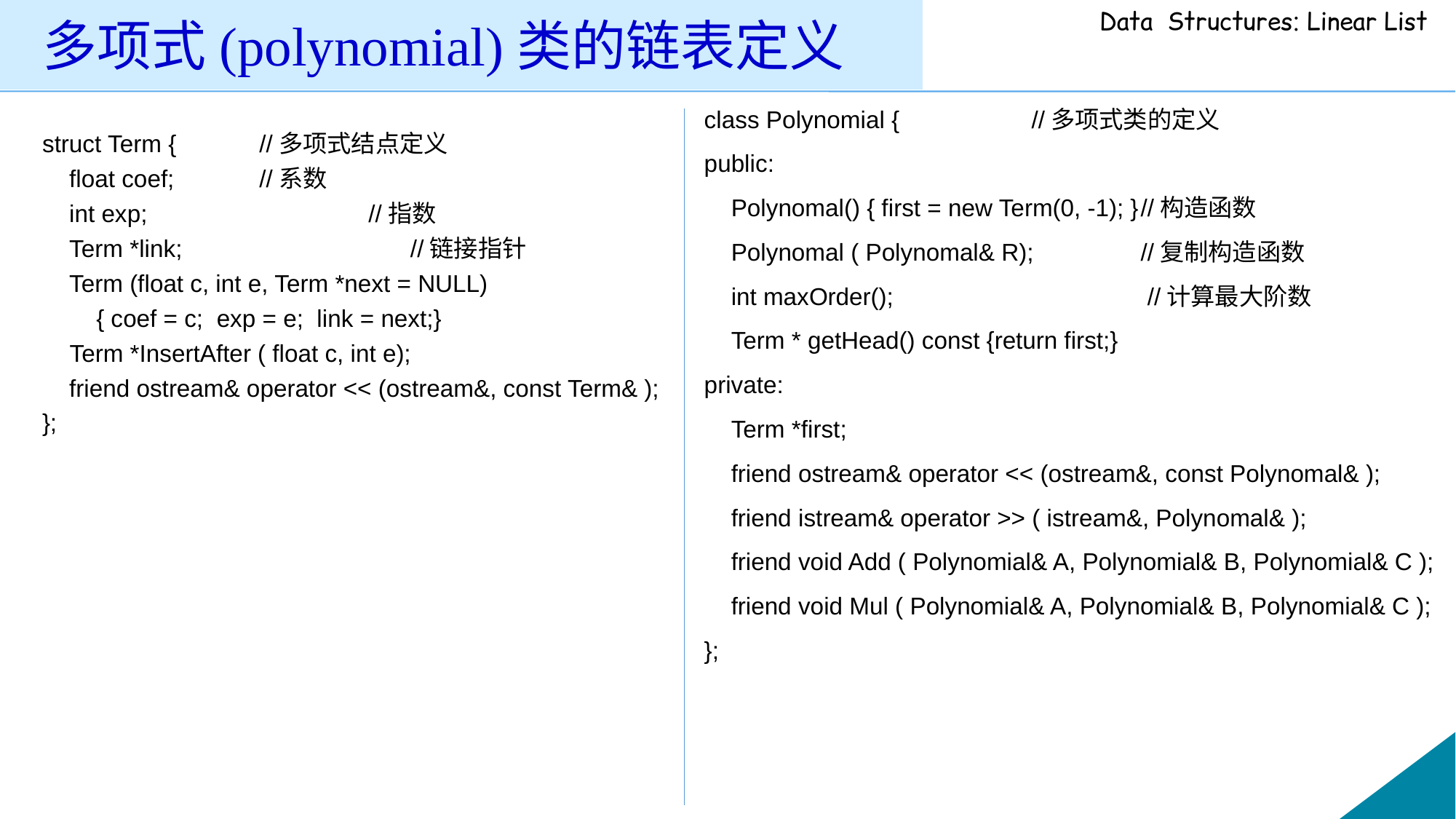

# 多项式(polynomial)类的链表定义
class Polynomial {		//多项式类的定义
public:
    Polynomal() { first = new Term(0, -1); }	//构造函数
    Polynomal ( Polynomal& R);          	//复制构造函数
    int maxOrder();	  		 //计算最大阶数
    Term * getHead() const {return first;}
private:
    Term *first;
    friend ostream& operator << (ostream&, const Polynomal& );
    friend istream& operator >> ( istream&, Polynomal& );
    friend void Add ( Polynomial& A, Polynomial& B, Polynomial& C );
    friend void Mul ( Polynomial& A, Polynomial& B, Polynomial& C );
};
struct Term {	            //多项式结点定义
    float coef;	            //系数
    int exp;		            //指数
    Term *link;		  //链接指针
    Term (float c, int e, Term *next = NULL)
        { coef = c;  exp = e;  link = next;}
	Term *InsertAfter ( float c, int e);
    friend ostream& operator << (ostream&, const Term& );
};